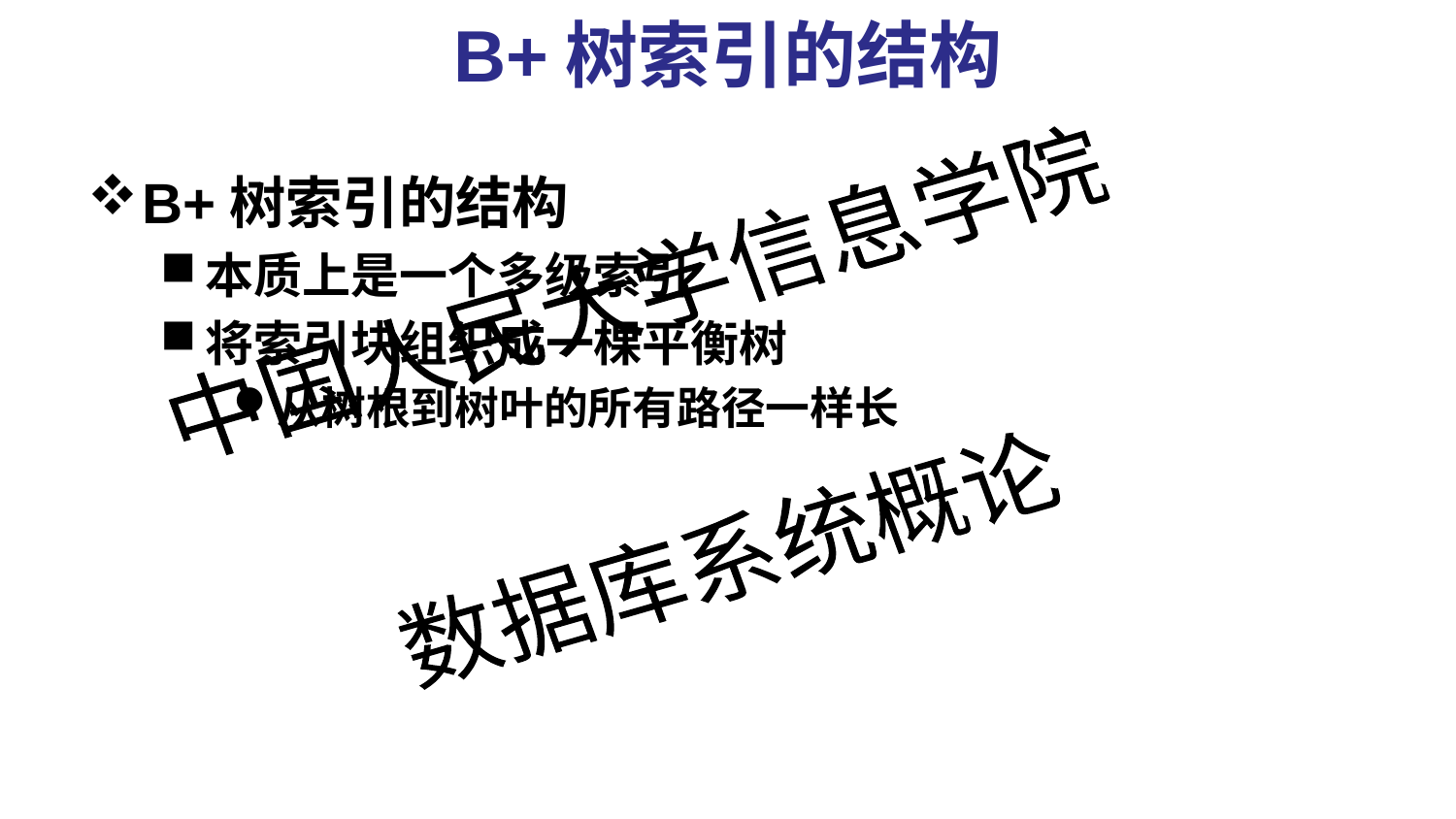

115
# B+树索引的结构
B+树索引的结构
本质上是一个多级索引
将索引块组织成一棵平衡树
从树根到树叶的所有路径一样长